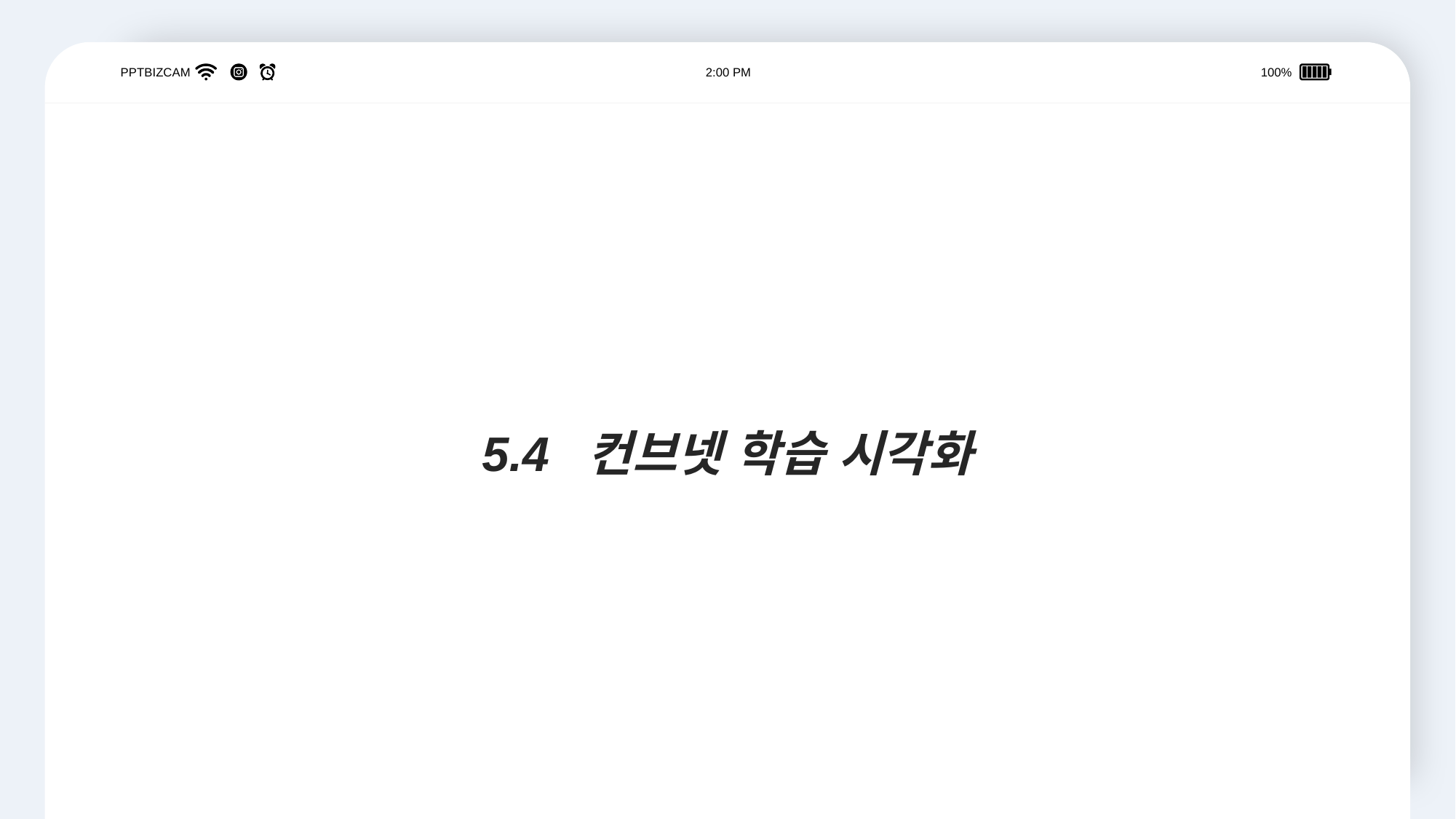

5.4  컨브넷 학습 시각화

PPTBIZCAM
2:00 PM
100%